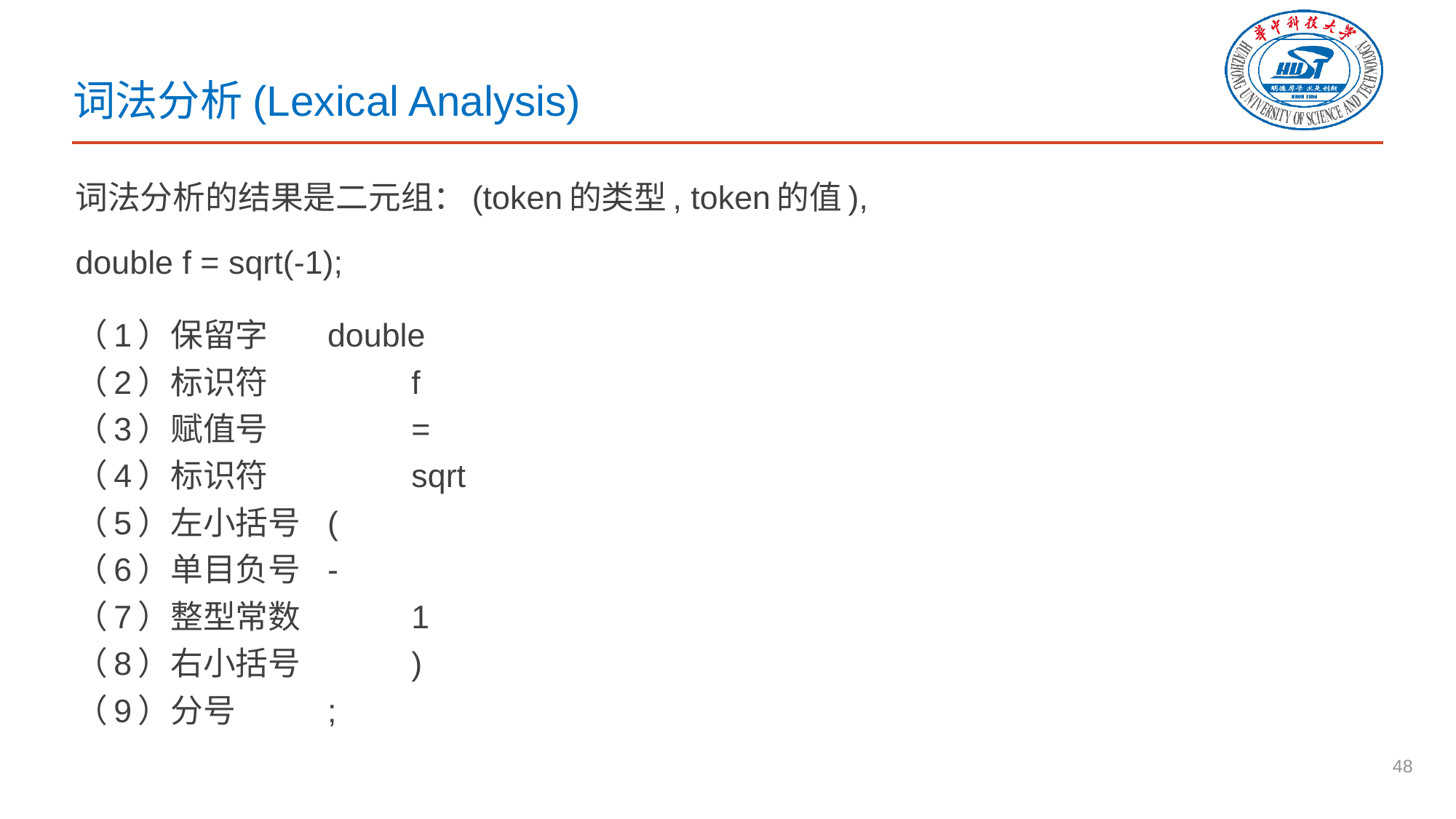

# 词法分析(Lexical Analysis)
词法分析的结果是二元组：(token的类型, token的值),
double f = sqrt(-1);
（1）保留字  	double
（2）标识符 	  	f
（3）赋值号 	  	=
（4）标识符	  	sqrt
（5）左小括号   	(
（6）单目负号   	-
（7）整型常数    	1
（8）右小括号    	)
（9）分号 	     	;
48